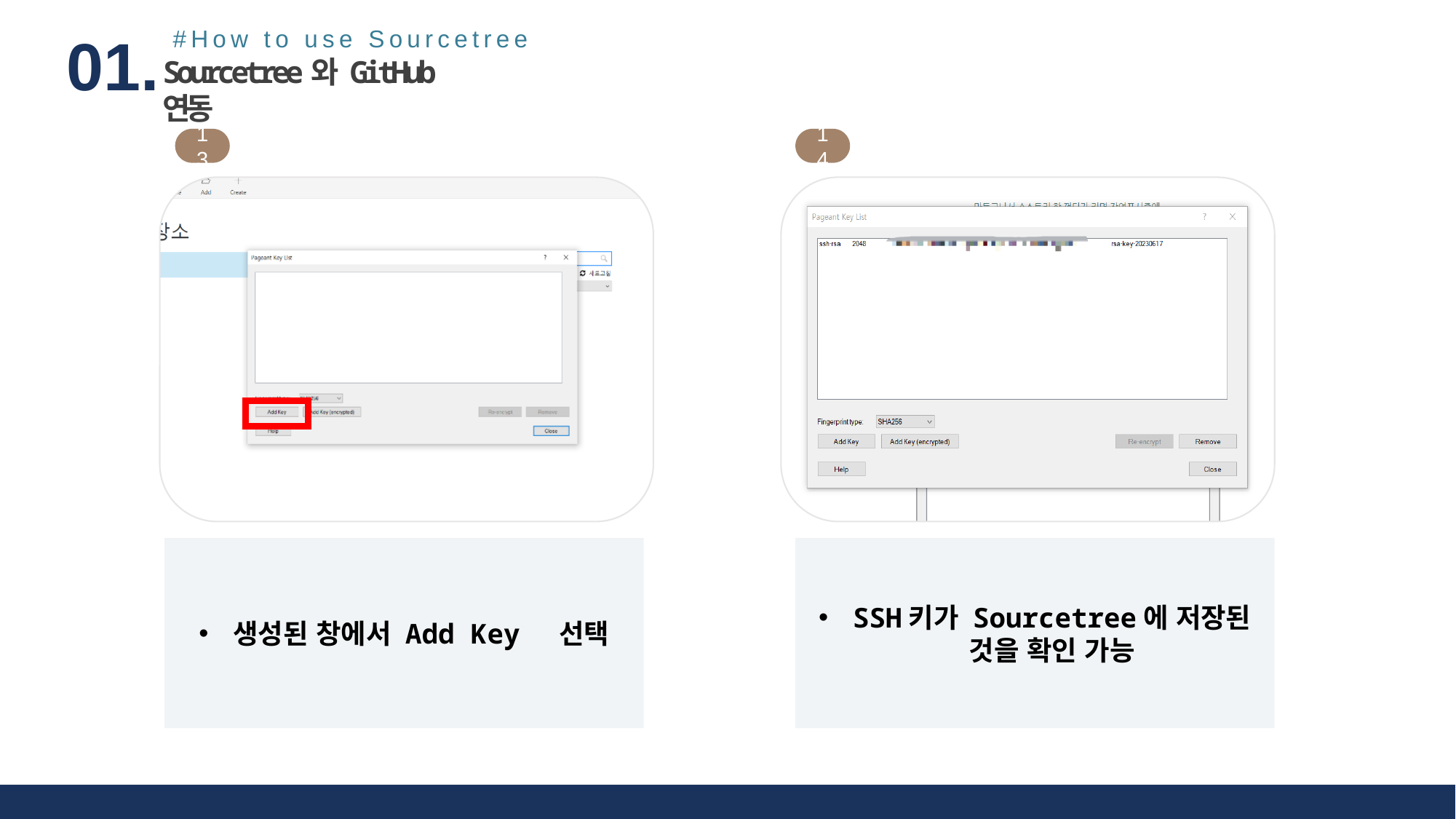

#How to use Sourcetree
01.
Sourcetree와 GitHub 연동
13

14

생성된 창에서 Add Key  선택
SSH키가 Sourcetree에 저장된 것을 확인 가능